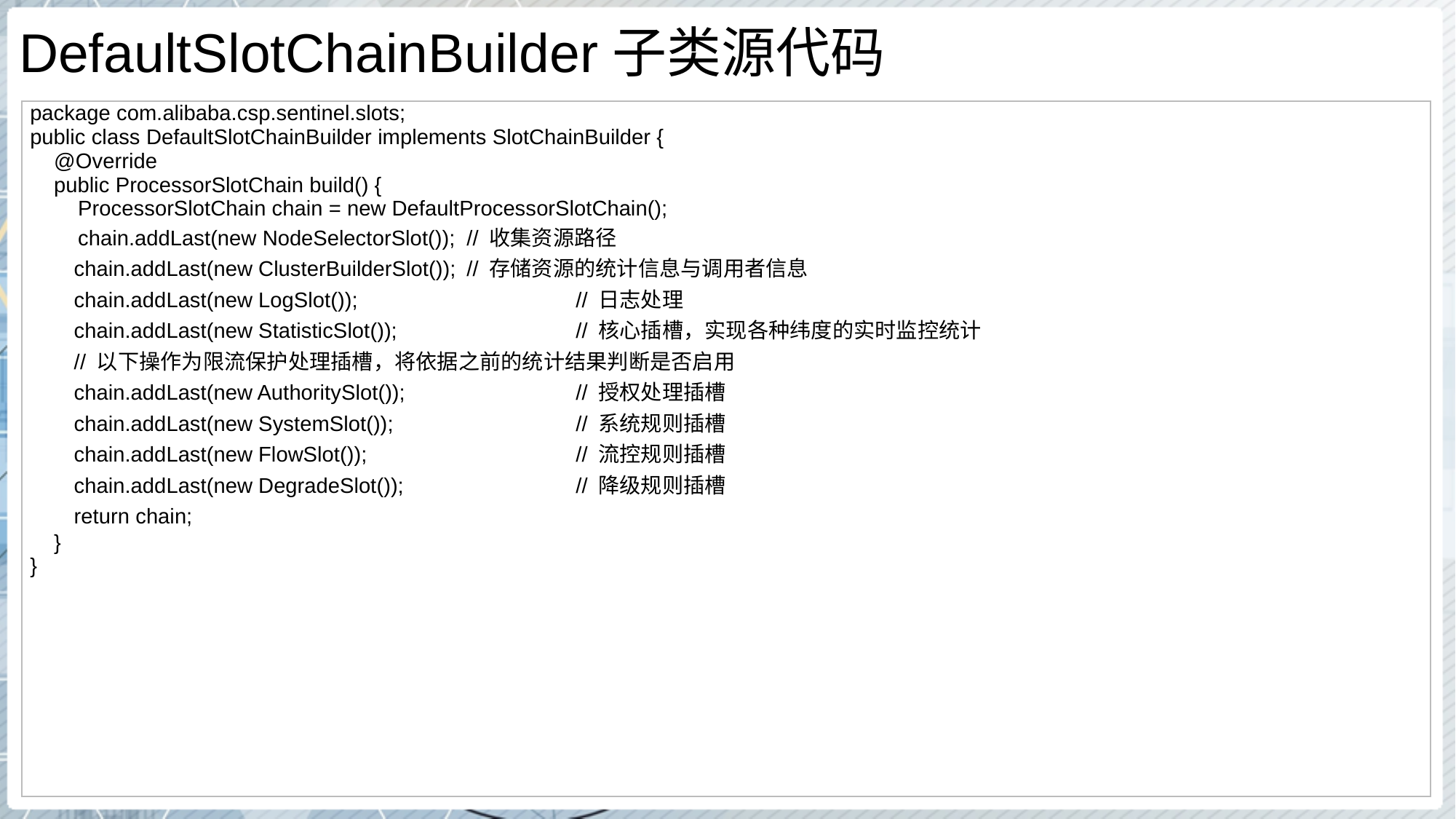

# DefaultSlotChainBuilder子类源代码
| package com.alibaba.csp.sentinel.slots; public class DefaultSlotChainBuilder implements SlotChainBuilder { @Override public ProcessorSlotChain build() { ProcessorSlotChain chain = new DefaultProcessorSlotChain(); chain.addLast(new NodeSelectorSlot()); // 收集资源路径 chain.addLast(new ClusterBuilderSlot()); // 存储资源的统计信息与调用者信息 chain.addLast(new LogSlot()); // 日志处理 chain.addLast(new StatisticSlot()); // 核心插槽，实现各种纬度的实时监控统计 // 以下操作为限流保护处理插槽，将依据之前的统计结果判断是否启用 chain.addLast(new AuthoritySlot()); // 授权处理插槽 chain.addLast(new SystemSlot()); // 系统规则插槽 chain.addLast(new FlowSlot()); // 流控规则插槽 chain.addLast(new DegradeSlot()); // 降级规则插槽 return chain; } } |
| --- |